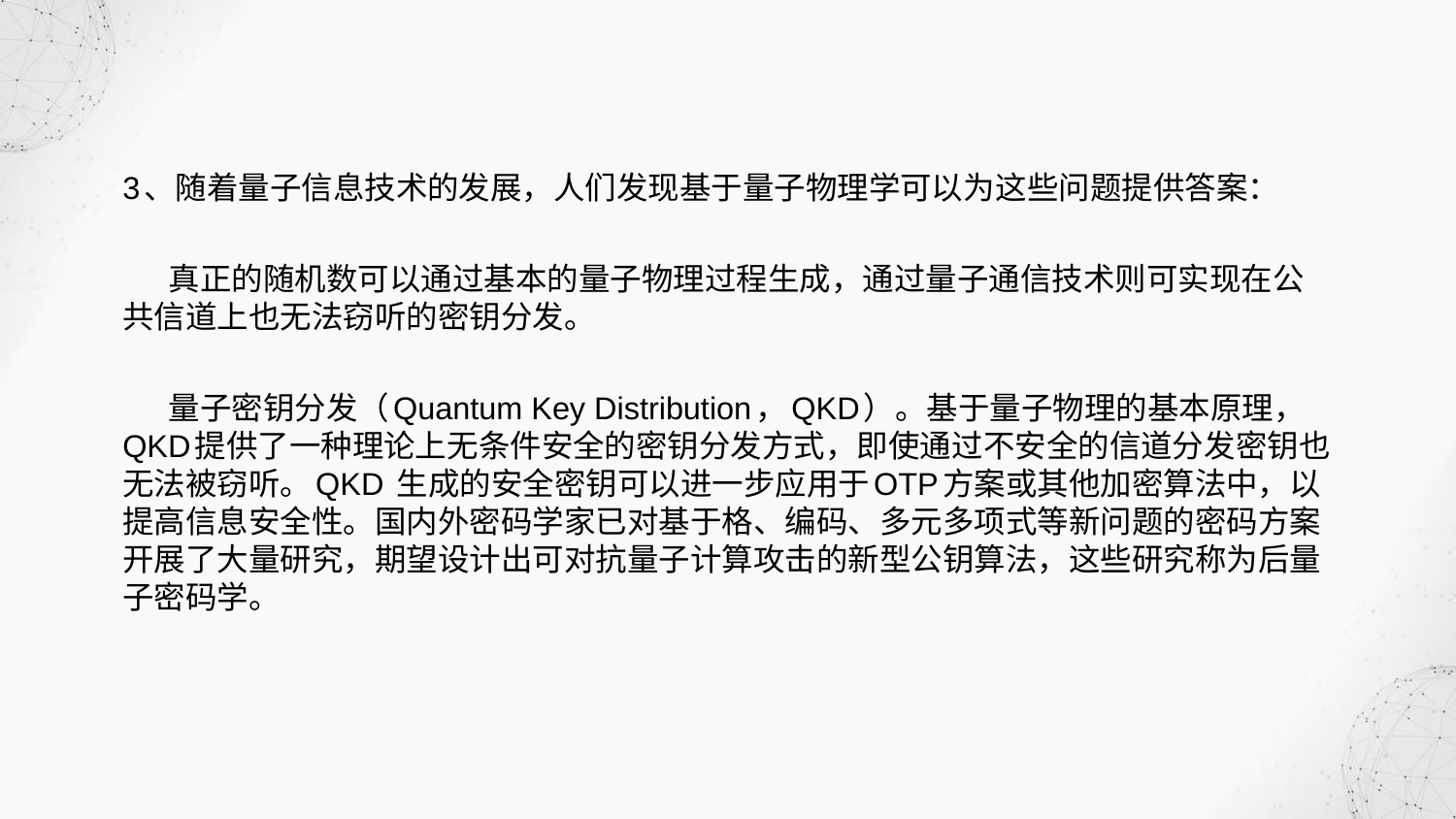

3、随着量子信息技术的发展，人们发现基于量子物理学可以为这些问题提供答案：

      真正的随机数可以通过基本的量子物理过程生成，通过量子通信技术则可实现在公共信道上也无法窃听的密钥分发。

      量子密钥分发（Quantum Key Distribution，QKD）。基于量子物理的基本原理，QKD提供了一种理论上无条件安全的密钥分发方式，即使通过不安全的信道分发密钥也无法被窃听。QKD 生成的安全密钥可以进一步应用于OTP方案或其他加密算法中，以提高信息安全性。国内外密码学家已对基于格、编码、多元多项式等新问题的密码方案开展了大量研究，期望设计出可对抗量子计算攻击的新型公钥算法，这些研究称为后量子密码学。